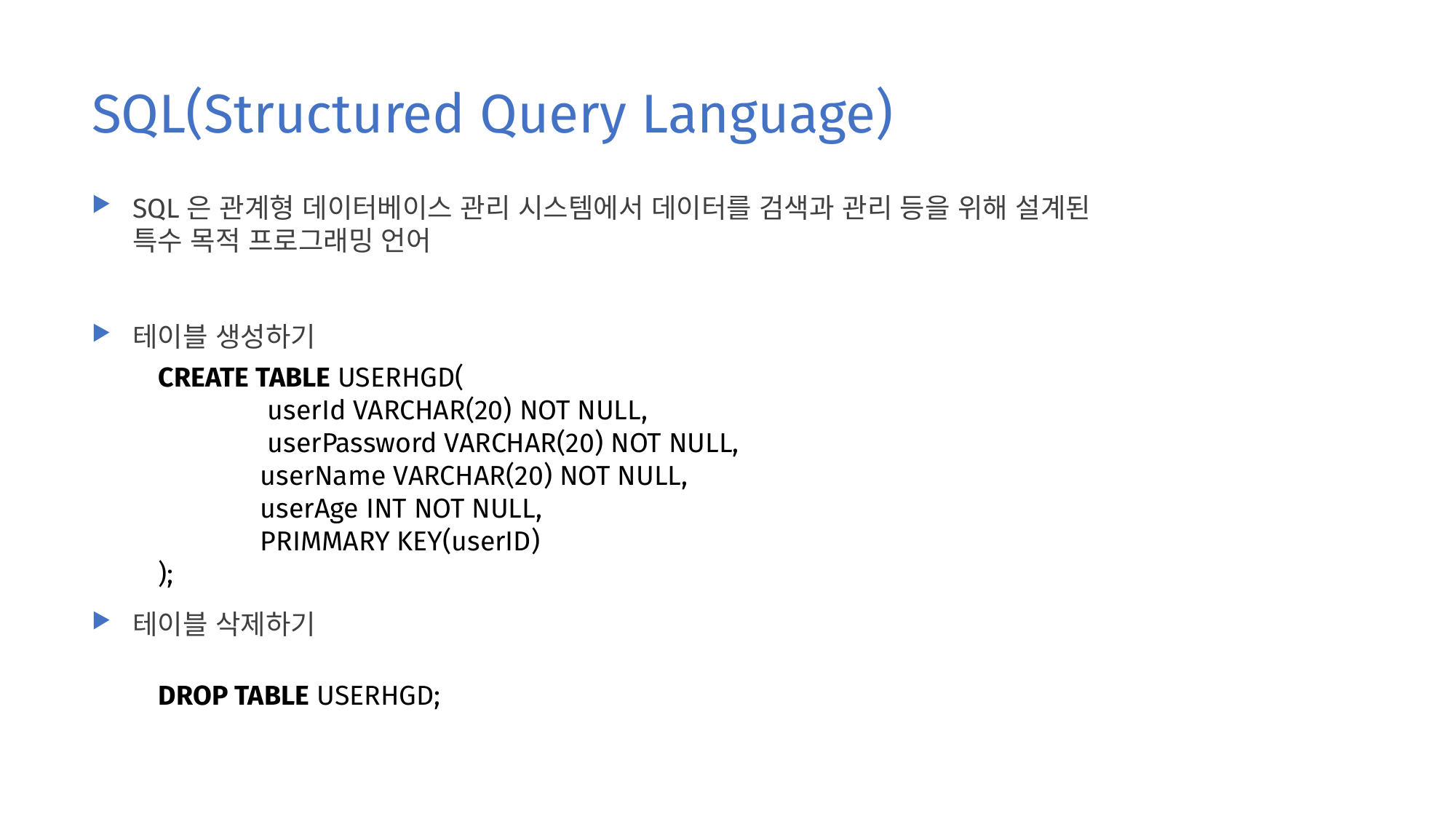

# SQL(Structured Query Language)
SQL은 관계형 데이터베이스 관리 시스템에서 데이터를 검색과 관리 등을 위해 설계된 특수 목적 프로그래밍 언어

테이블 생성하기

테이블 삭제하기

CREATE TABLE USERHGD(
	userId VARCHAR(20) NOT NULL,
	userPassword VARCHAR(20) NOT NULL,
              userName VARCHAR(20) NOT NULL,
              userAge INT NOT NULL,
              PRIMMARY KEY(userID)
);
DROP TABLE USERHGD;